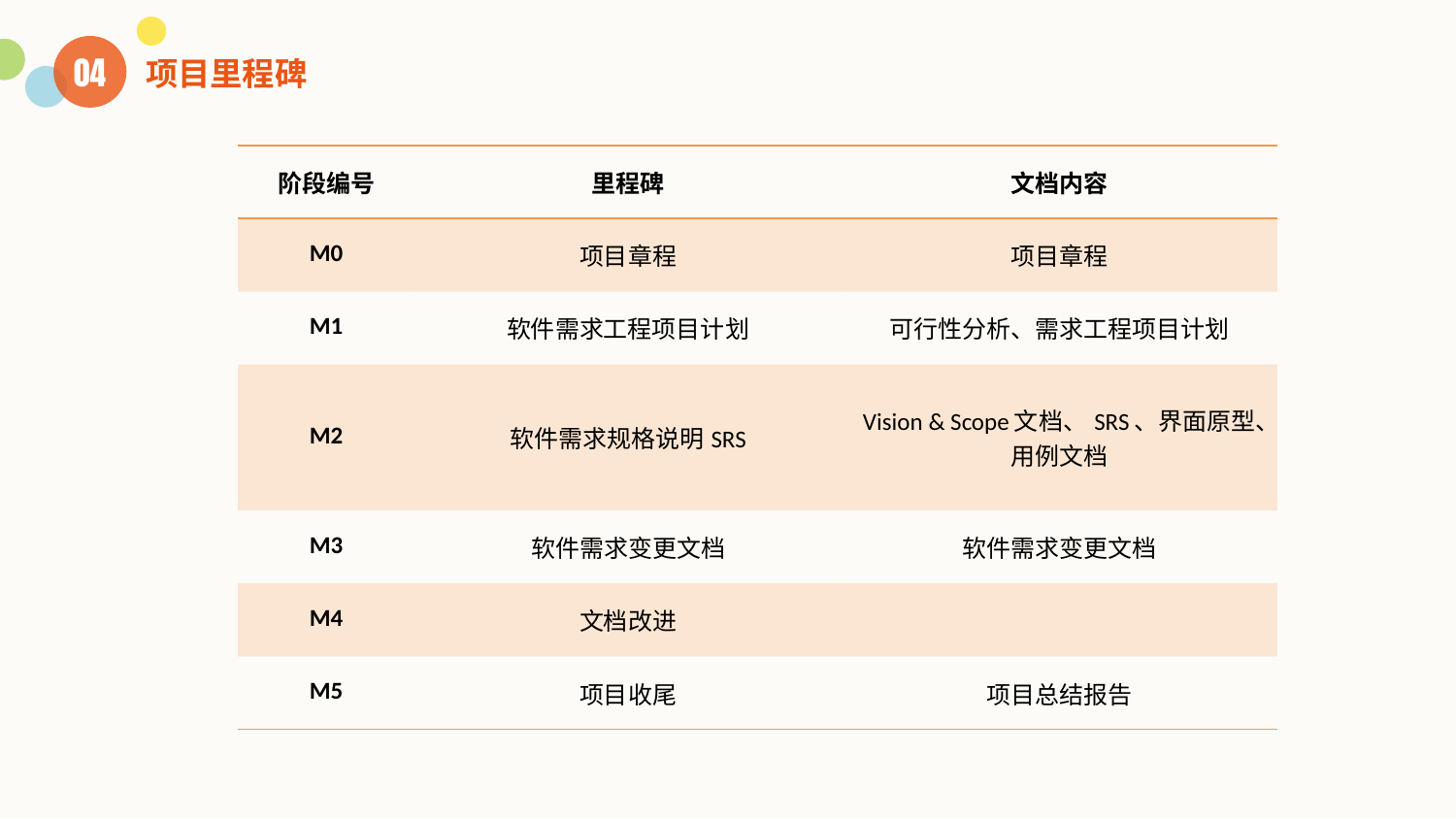

项目里程碑
04

| 阶段编号 | 里程碑 | 文档内容 |
| --- | --- | --- |
| M0 | 项目章程 | 项目章程 |
| M1 | 软件需求工程项目计划 | 可行性分析、需求工程项目计划 |
| M2 | 软件需求规格说明SRS | Vision & Scope文档、SRS、界面原型、用例文档 |
| M3 | 软件需求变更文档 | 软件需求变更文档 |
| M4 | 文档改进 |  |
| M5 | 项目收尾 | 项目总结报告 |